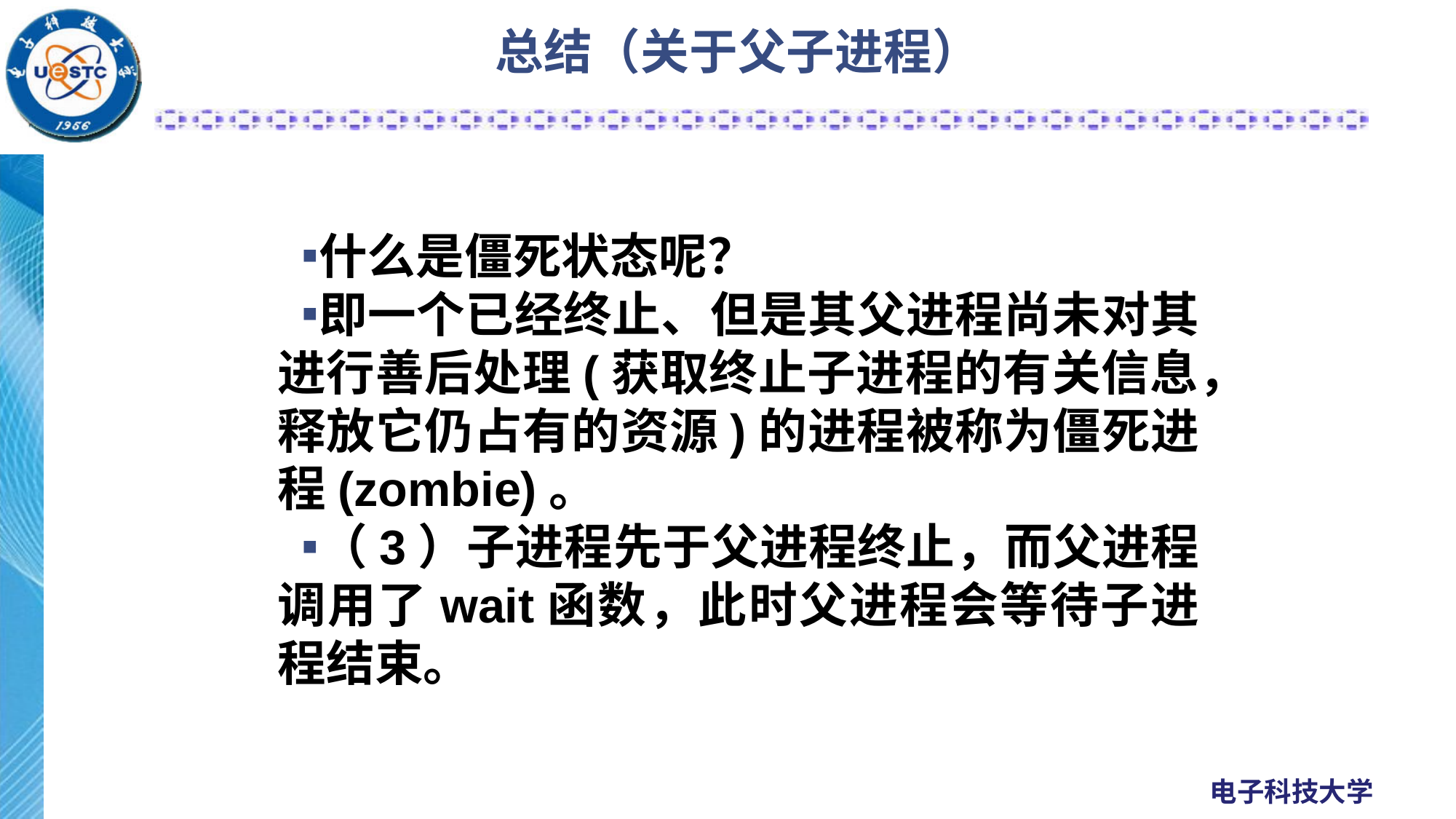

# 总结（关于父子进程）
什么是僵死状态呢？
即一个已经终止、但是其父进程尚未对其进行善后处理(获取终止子进程的有关信息，释放它仍占有的资源)的进程被称为僵死进程(zombie)。
（3）子进程先于父进程终止，而父进程调用了wait函数，此时父进程会等待子进程结束。